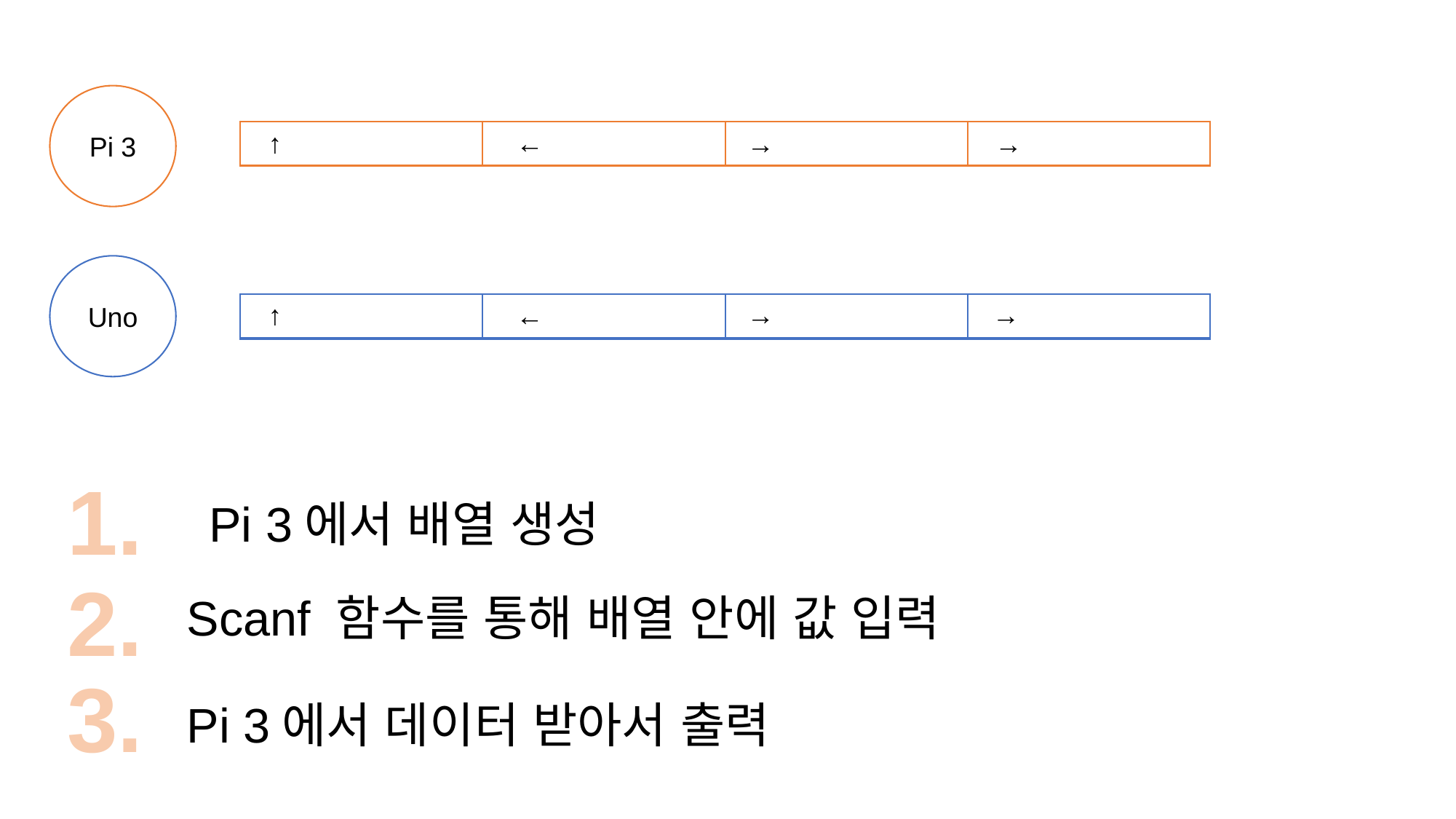

Pi 3
|  |  |  |  |
| --- | --- | --- | --- |
↑
←
→
→
Uno
|  |  |  |  |
| --- | --- | --- | --- |
↑
→
→
←
1.
Pi 3에서 배열 생성
2.
Scanf 함수를 통해 배열 안에 값 입력
3.
Pi 3에서 데이터 받아서 출력